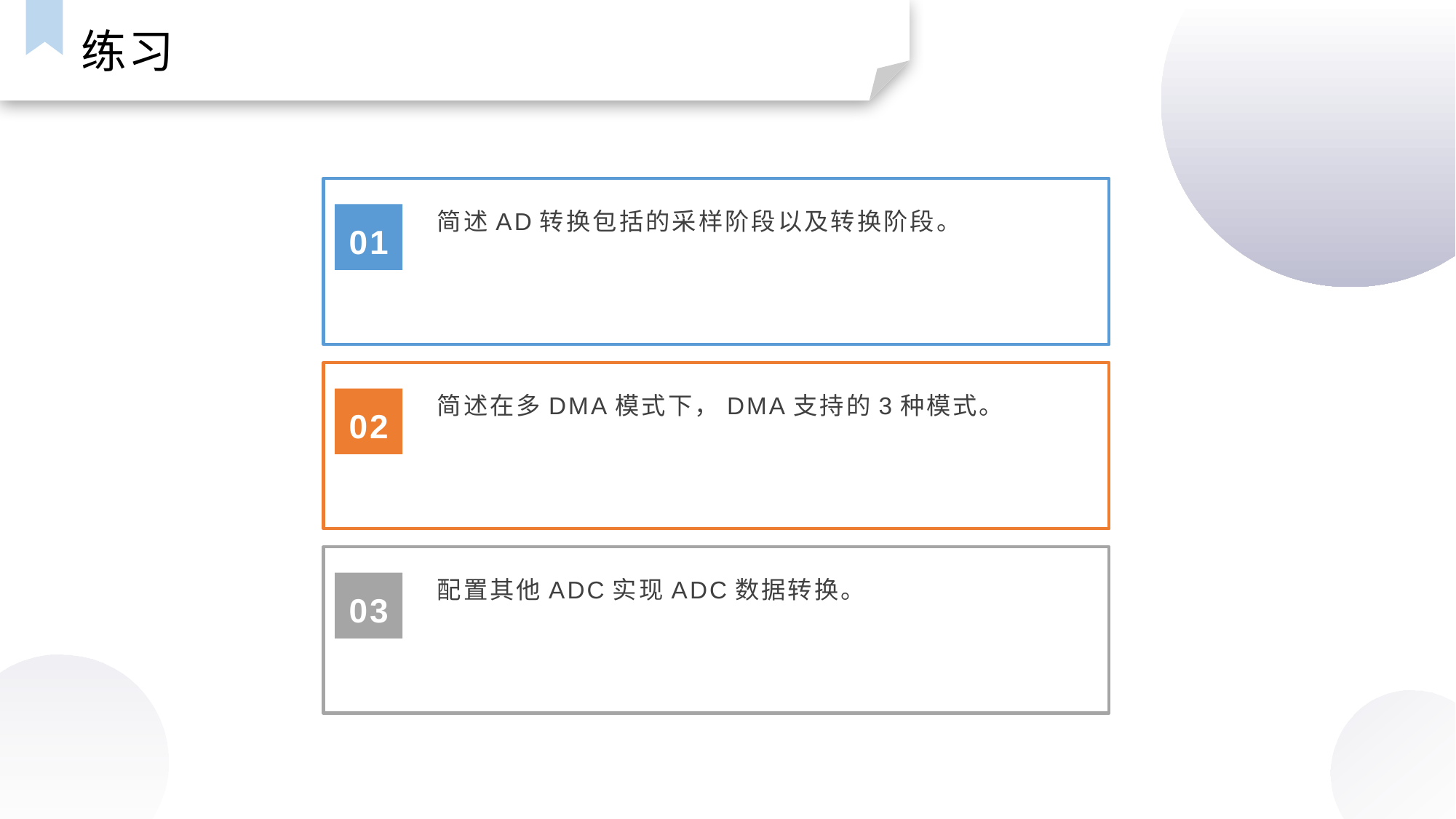

练习

简述AD转换包括的采样阶段以及转换阶段。

01

简述在多DMA模式下，DMA支持的3种模式。

02

配置其他ADC实现ADC数据转换。

03